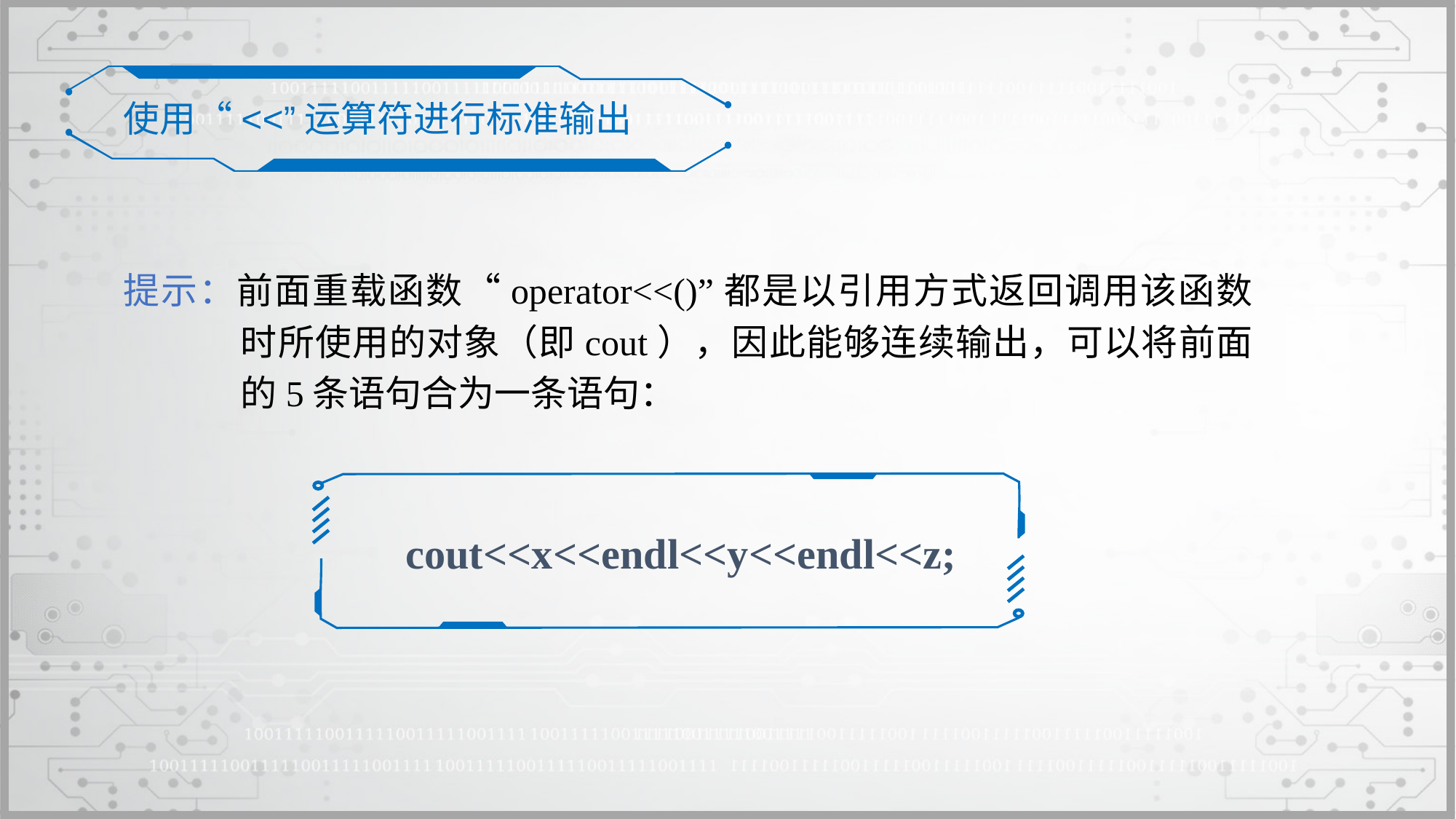

使用“<<”运算符进行标准输出
提示：前面重载函数“operator<<()”都是以引用方式返回调用该函数时所使用的对象（即cout），因此能够连续输出，可以将前面的5条语句合为一条语句：

cout<<x<<endl<<y<<endl<<z;